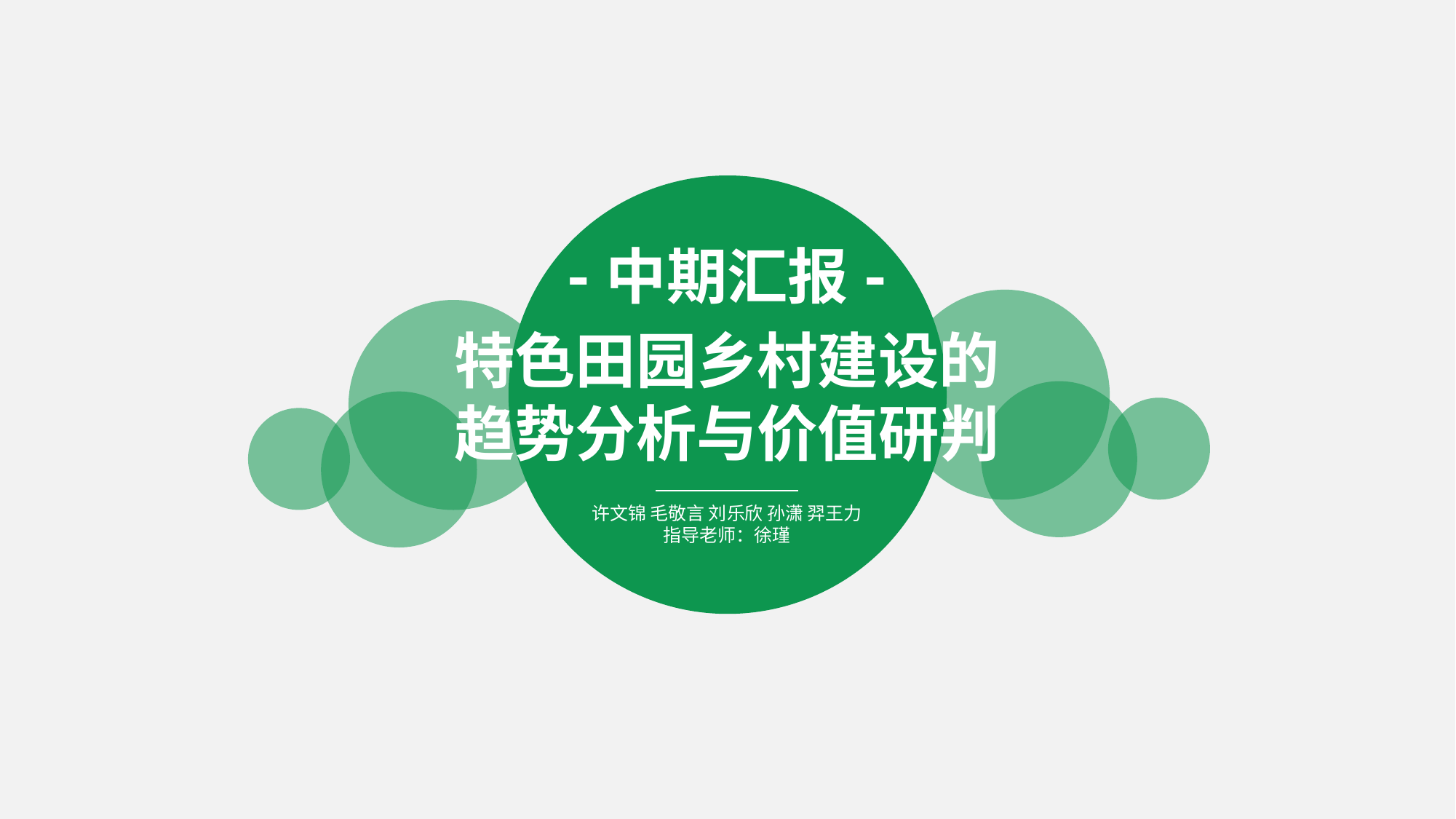

-中期汇报-
特色田园乡村建设的趋势分析与价值研判

许文锦 毛敬言 刘乐欣 孙潇 羿王力
指导老师：徐瑾